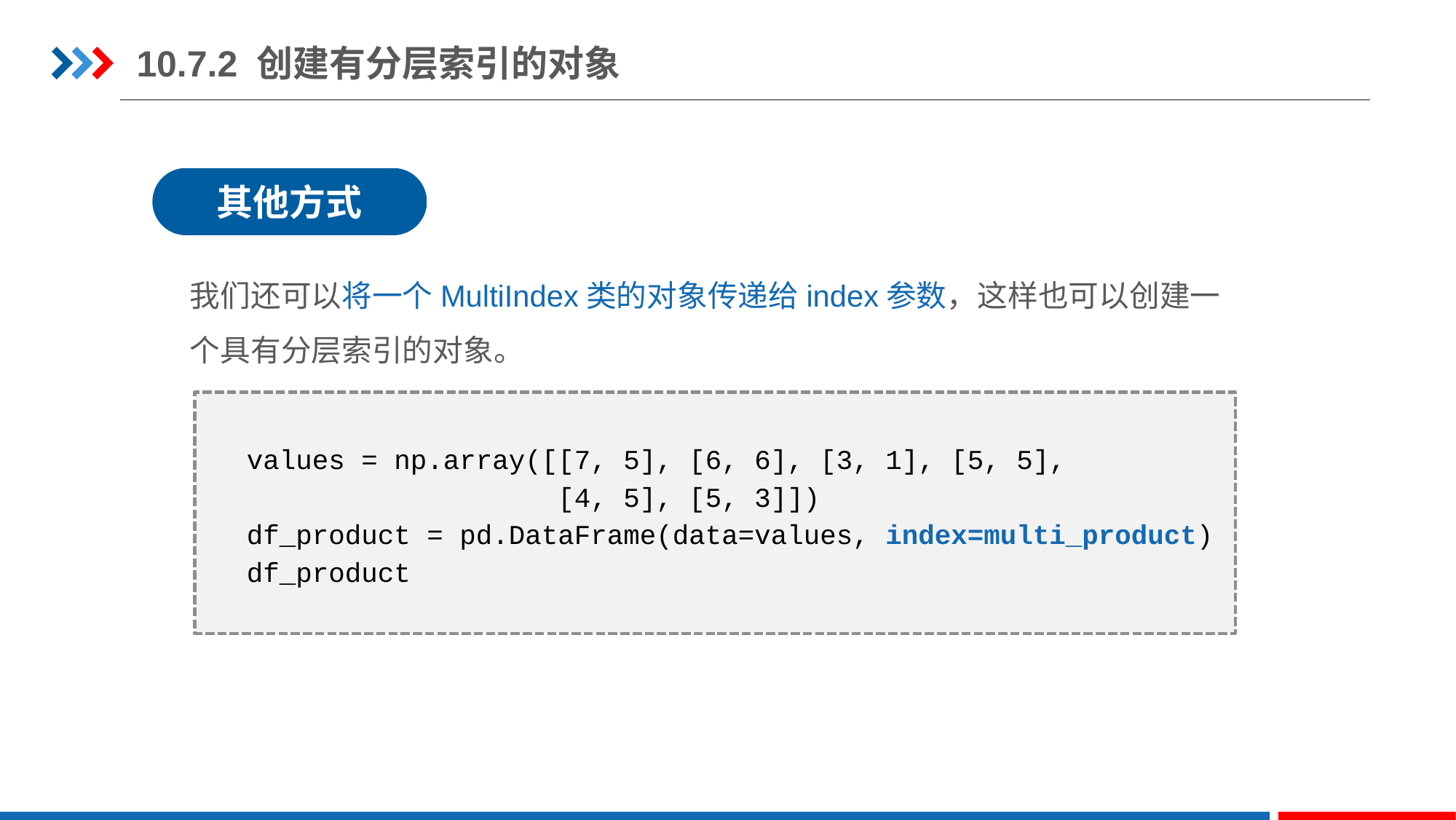

10.7.2 创建有分层索引的对象
其他方式
我们还可以将一个MultiIndex类的对象传递给index参数，这样也可以创建一个具有分层索引的对象。

values = np.array([[7, 5], [6, 6], [3, 1], [5, 5],
                   [4, 5], [5, 3]])
df_product = pd.DataFrame(data=values, index=multi_product)
df_product